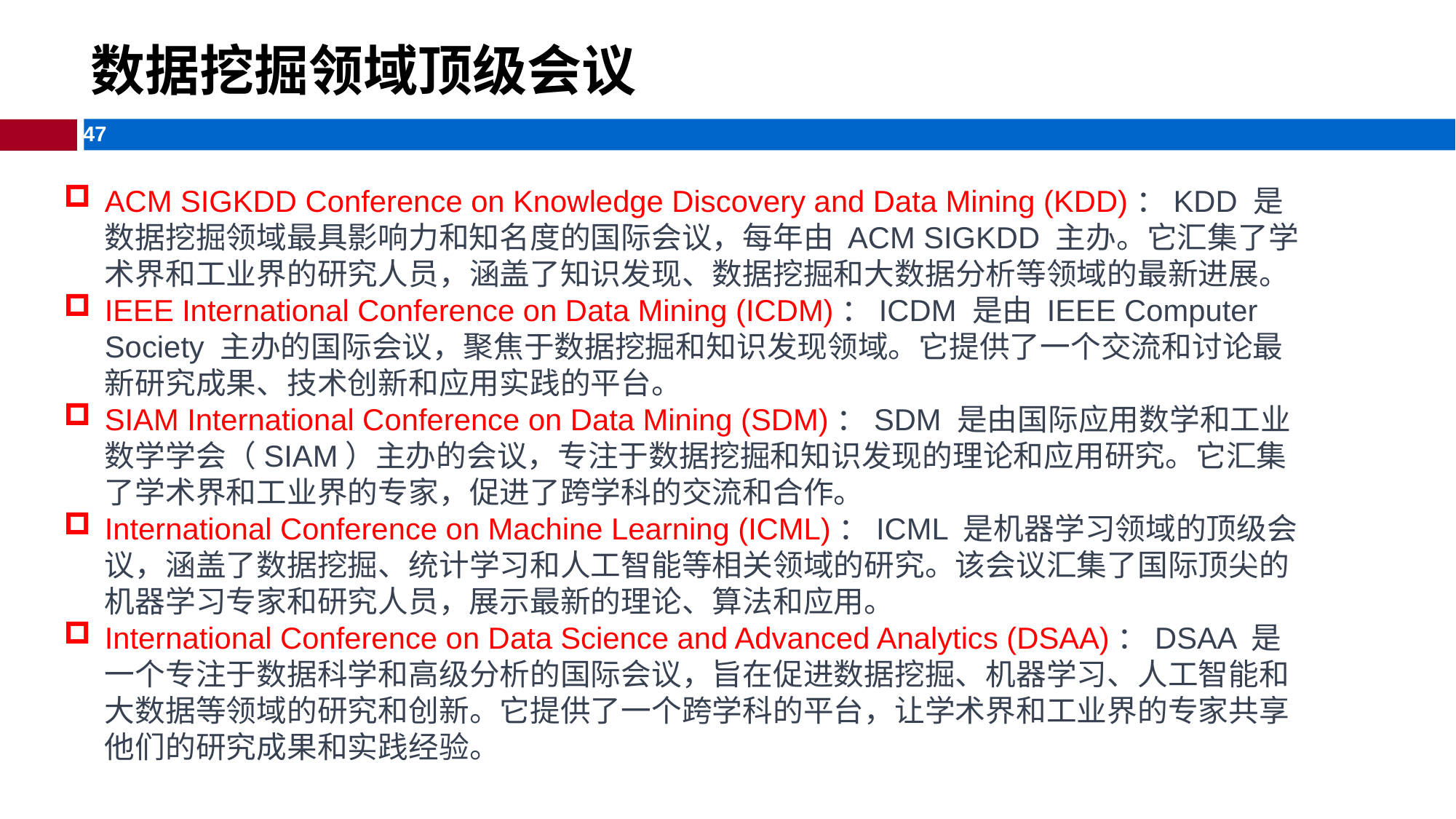

# 数据挖掘领域顶级会议
ACM SIGKDD Conference on Knowledge Discovery and Data Mining (KDD)：KDD 是数据挖掘领域最具影响力和知名度的国际会议，每年由 ACM SIGKDD 主办。它汇集了学术界和工业界的研究人员，涵盖了知识发现、数据挖掘和大数据分析等领域的最新进展。
IEEE International Conference on Data Mining (ICDM)：ICDM 是由 IEEE Computer Society 主办的国际会议，聚焦于数据挖掘和知识发现领域。它提供了一个交流和讨论最新研究成果、技术创新和应用实践的平台。
SIAM International Conference on Data Mining (SDM)：SDM 是由国际应用数学和工业数学学会（SIAM）主办的会议，专注于数据挖掘和知识发现的理论和应用研究。它汇集了学术界和工业界的专家，促进了跨学科的交流和合作。
International Conference on Machine Learning (ICML)：ICML 是机器学习领域的顶级会议，涵盖了数据挖掘、统计学习和人工智能等相关领域的研究。该会议汇集了国际顶尖的机器学习专家和研究人员，展示最新的理论、算法和应用。
International Conference on Data Science and Advanced Analytics (DSAA)：DSAA 是一个专注于数据科学和高级分析的国际会议，旨在促进数据挖掘、机器学习、人工智能和大数据等领域的研究和创新。它提供了一个跨学科的平台，让学术界和工业界的专家共享他们的研究成果和实践经验。